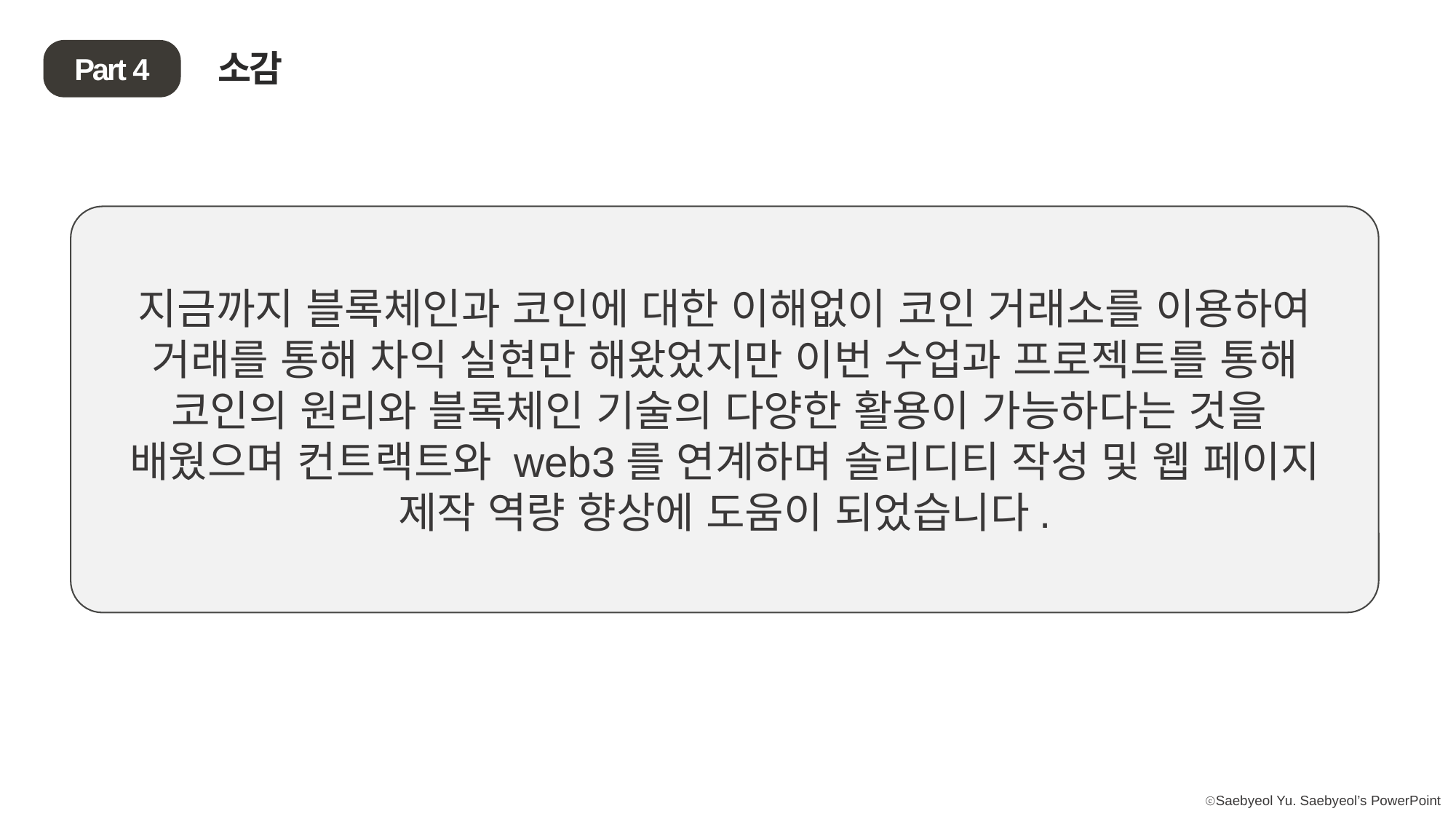

소감
Part 4
지금까지 블록체인과 코인에 대한 이해없이 코인 거래소를 이용하여 거래를 통해 차익 실현만 해왔었지만 이번 수업과 프로젝트를 통해 코인의 원리와 블록체인 기술의 다양한 활용이 가능하다는 것을
배웠으며 컨트랙트와 web3를 연계하며 솔리디티 작성 및 웹 페이지 제작 역량 향상에 도움이 되었습니다.